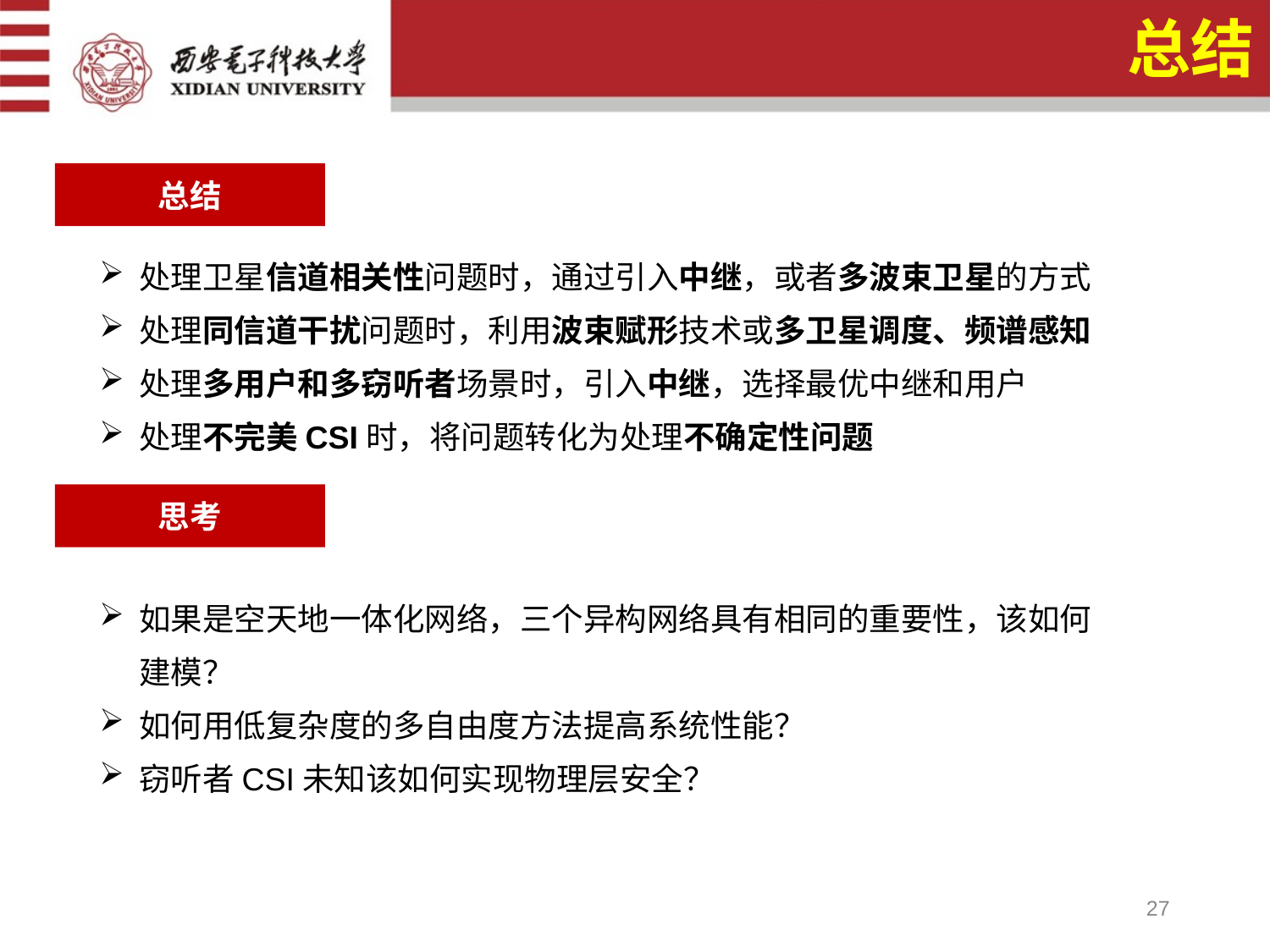

总结
总结
处理卫星信道相关性问题时，通过引入中继，或者多波束卫星的方式
处理同信道干扰问题时，利用波束赋形技术或多卫星调度、频谱感知
处理多用户和多窃听者场景时，引入中继，选择最优中继和用户
处理不完美CSI时，将问题转化为处理不确定性问题
思考
如果是空天地一体化网络，三个异构网络具有相同的重要性，该如何建模？
如何用低复杂度的多自由度方法提高系统性能？
窃听者CSI未知该如何实现物理层安全？

27